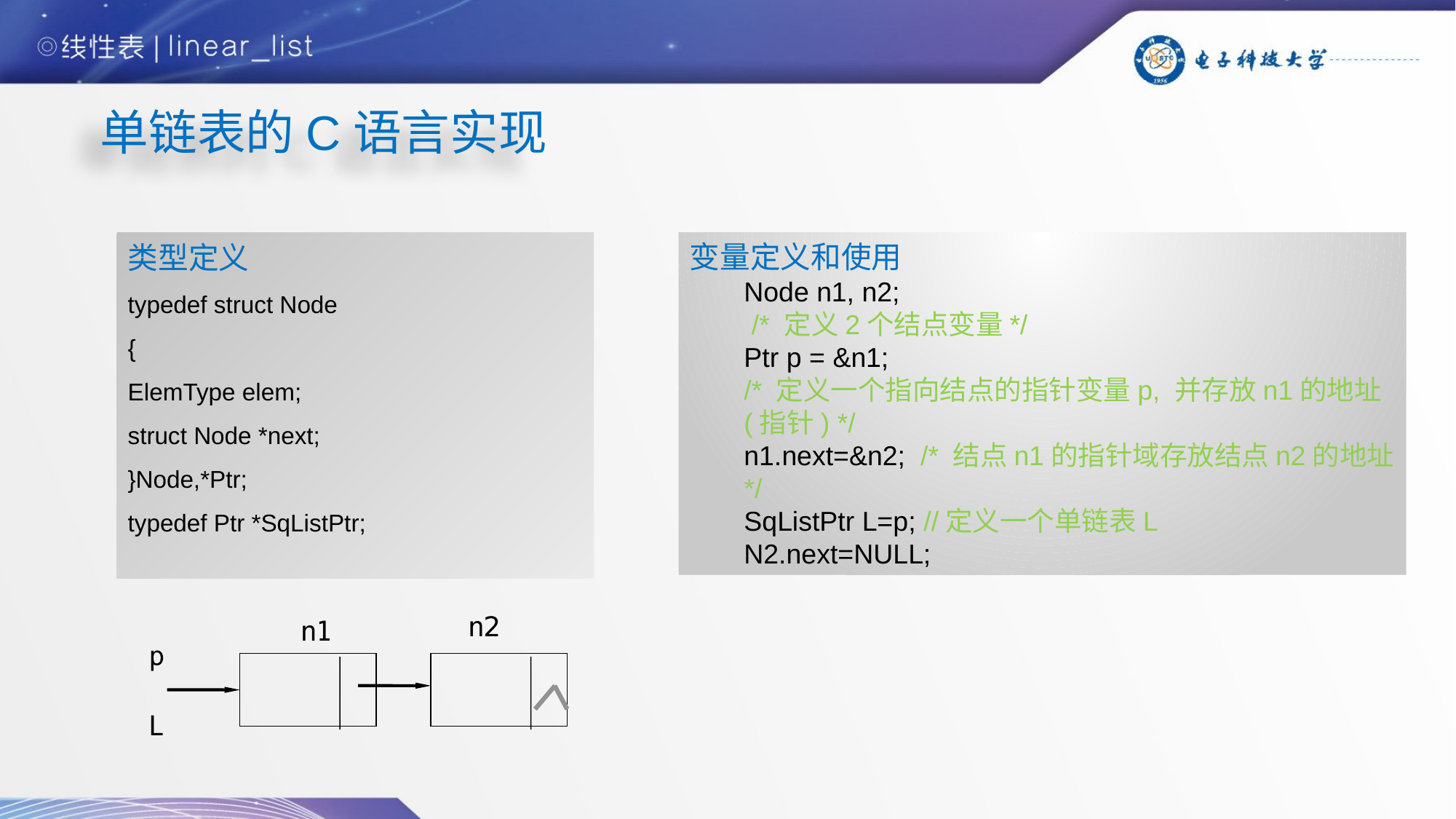

# 单链表的C语言实现
类型定义
typedef struct Node
{
ElemType elem;
struct Node *next;
}Node,*Ptr;
typedef Ptr *SqListPtr;
变量定义和使用
Node n1, n2;
 /* 定义2个结点变量*/
Ptr p = &n1;
/* 定义一个指向结点的指针变量p, 并存放n1的地址(指针) */
n1.next=&n2;  /* 结点n1的指针域存放结点n2的地址 */
SqListPtr L=p; //定义一个单链表L
N2.next=NULL;
n2
n1

p

L